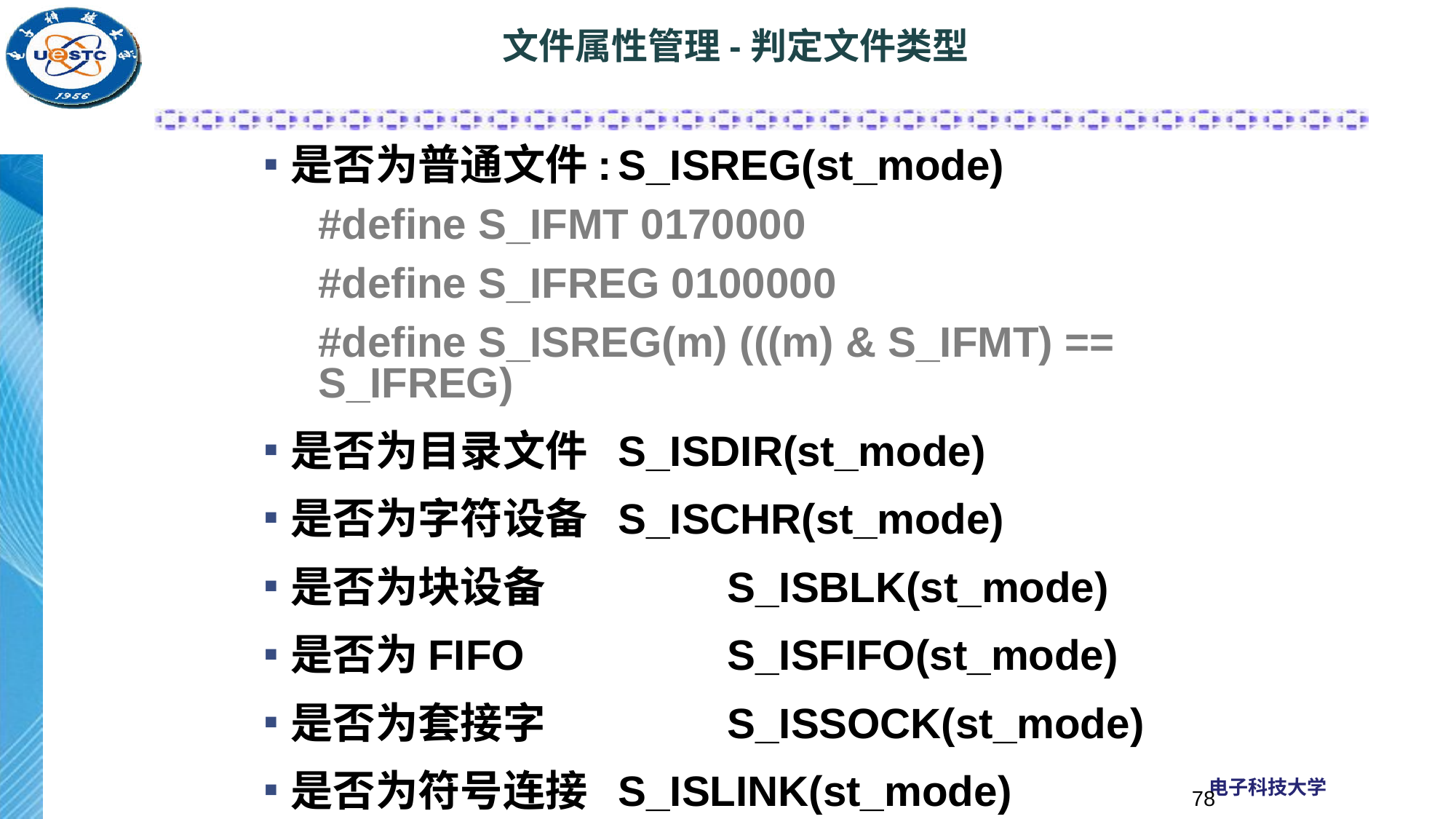

# 文件属性管理-判定文件类型
是否为普通文件:	S_ISREG(st_mode)
#define S_IFMT 0170000
#define S_IFREG 0100000
#define S_ISREG(m) (((m) & S_IFMT) == S_IFREG)
是否为目录文件	S_ISDIR(st_mode)
是否为字符设备	S_ISCHR(st_mode)
是否为块设备		S_ISBLK(st_mode)
是否为FIFO		S_ISFIFO(st_mode)
是否为套接字		S_ISSOCK(st_mode)
是否为符号连接	S_ISLINK(st_mode)
78